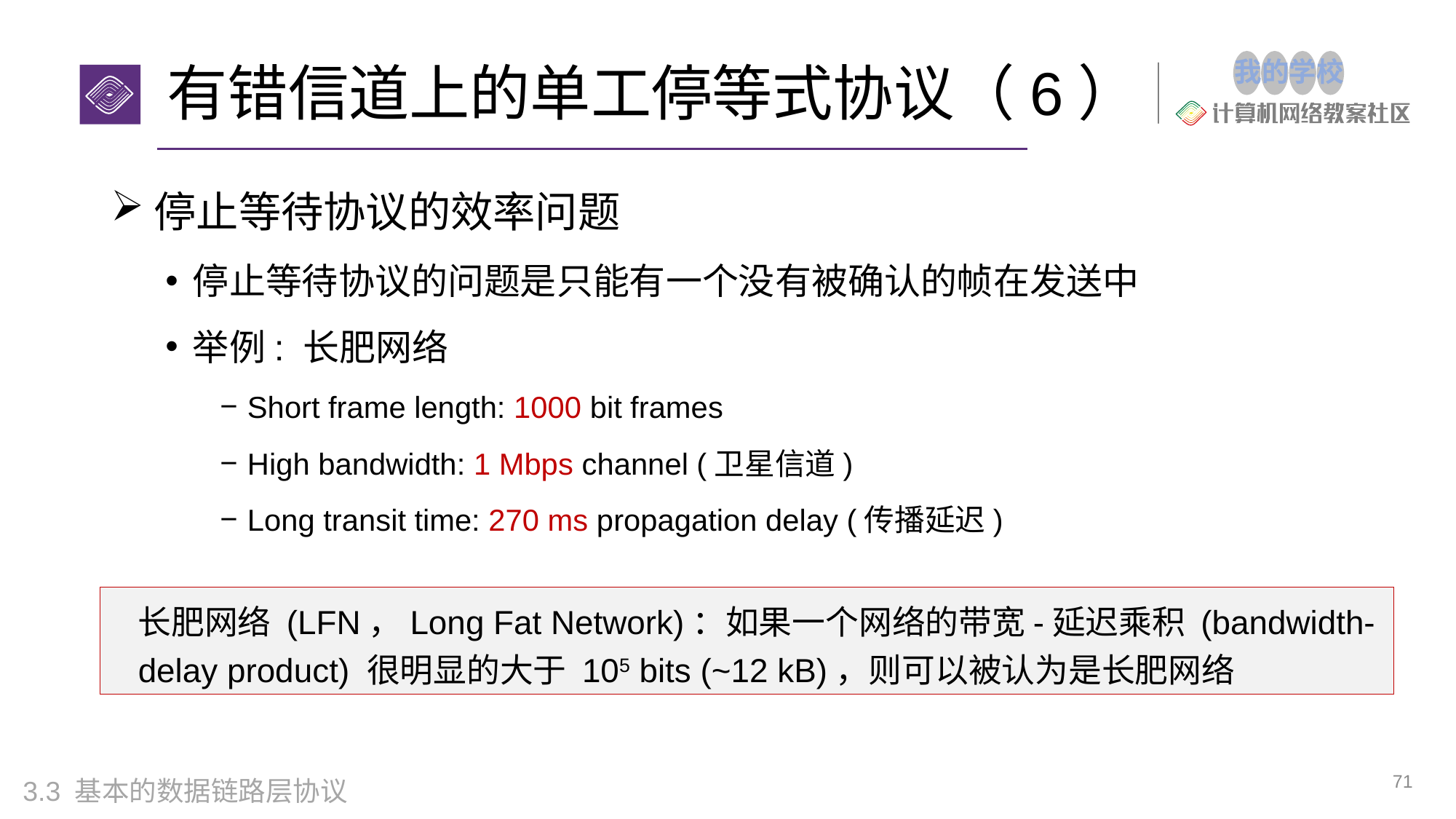

# 有错信道上的单工停等式协议（6）
停止等待协议的效率问题
停止等待协议的问题是只能有一个没有被确认的帧在发送中
举例: 长肥网络
Short frame length: 1000 bit frames
High bandwidth: 1 Mbps channel (卫星信道)
Long transit time: 270 ms propagation delay (传播延迟)
长肥网络 (LFN，Long Fat Network)：如果一个网络的带宽-延迟乘积 (bandwidth-delay product) 很明显的大于 105 bits (~12 kB)，则可以被认为是长肥网络
71
3.3 基本的数据链路层协议